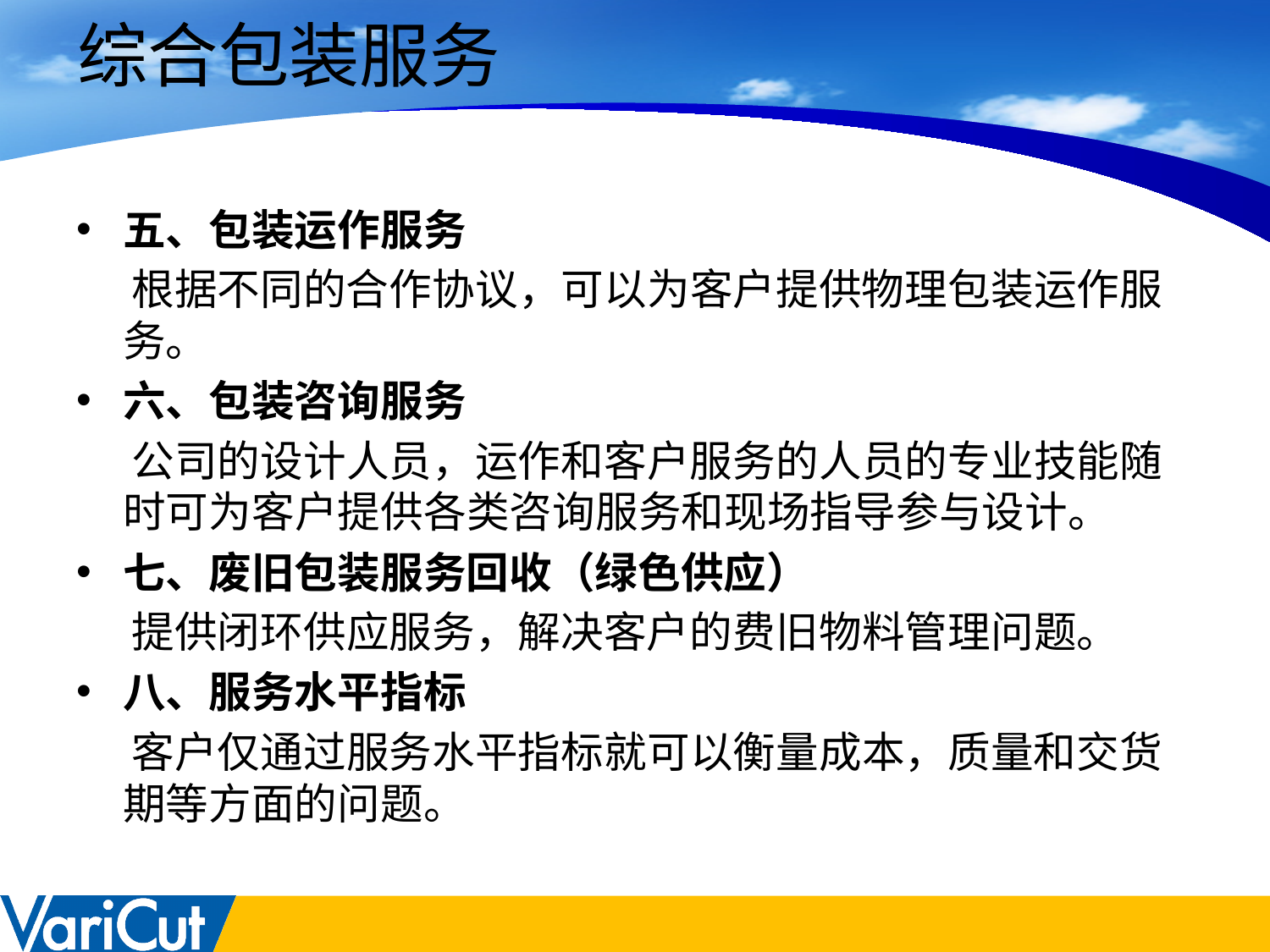

# 综合包装服务
五、包装运作服务
     根据不同的合作协议，可以为客户提供物理包装运作服务。
六、包装咨询服务
     公司的设计人员，运作和客户服务的人员的专业技能随时可为客户提供各类咨询服务和现场指导参与设计。
七、废旧包装服务回收（绿色供应）
     提供闭环供应服务，解决客户的费旧物料管理问题。
八、服务水平指标
     客户仅通过服务水平指标就可以衡量成本，质量和交货期等方面的问题。